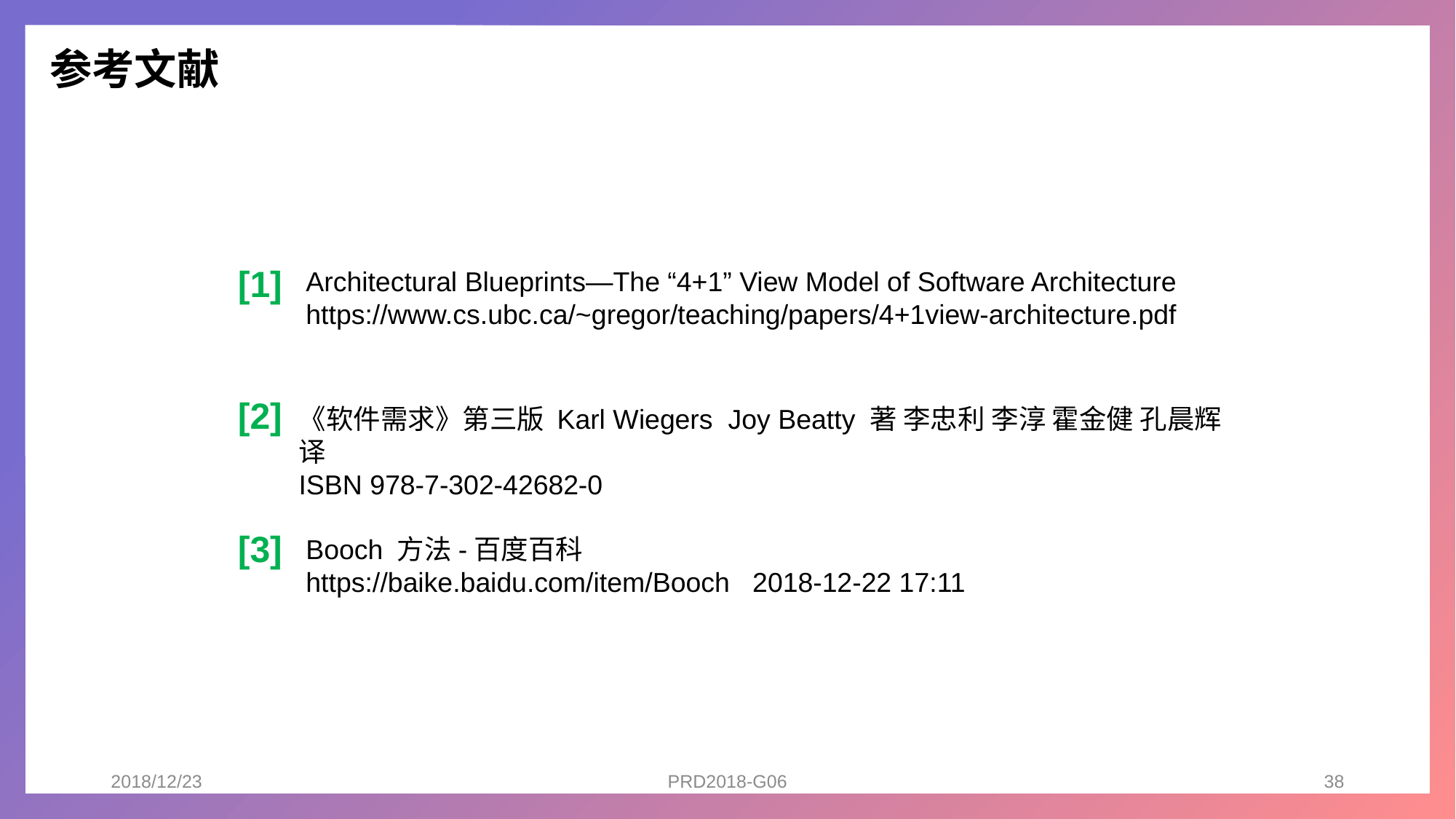

参考文献
[1]
Architectural Blueprints—The “4+1” View Model of Software Architecture
https://www.cs.ubc.ca/~gregor/teaching/papers/4+1view-architecture.pdf
[2]
《软件需求》第三版 Karl Wiegers  Joy Beatty 著 李忠利 李淳 霍金健 孔晨辉 译
ISBN 978-7-302-42682-0
[3]
Booch 方法-百度百科
https://baike.baidu.com/item/Booch   2018-12-22 17:11
2018/12/23
PRD2018-G06
38